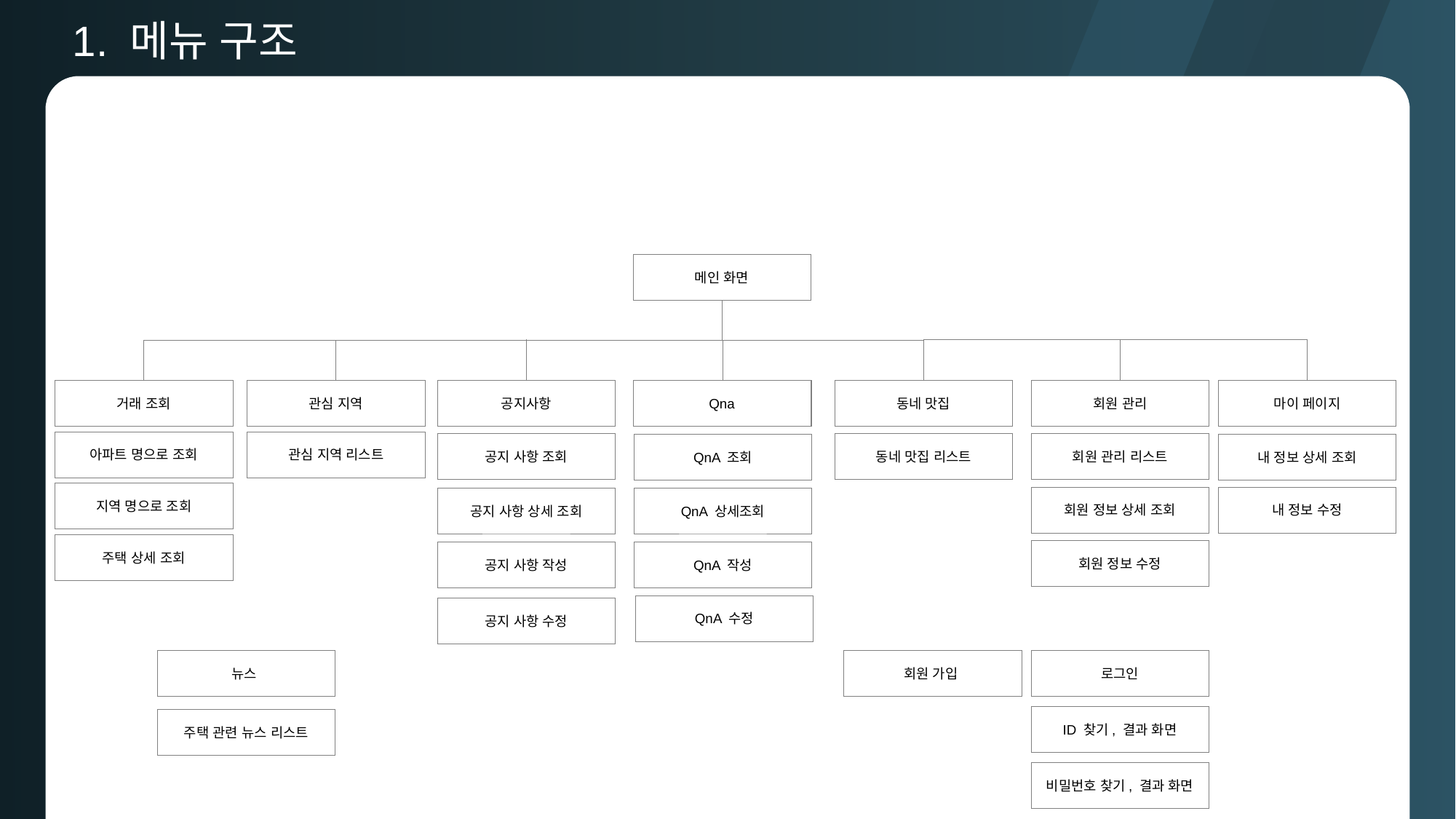

1. 메뉴 구조
메인 화면
회원 관리
마이 페이지
동네 맛집
거래 조회
관심 지역
공지사항
Qna
Qna
아파트 명으로 조회
관심 지역 리스트
공지 사항 조회
동네 맛집 리스트
회원 관리 리스트
QnA 조회
내 정보 상세 조회
지역 명으로 조회
내 정보 수정
회원 정보 상세 조회
QnA 상세조회
공지 사항 상세 조회
주택 상세 조회
회원 정보 수정
공지 사항 작성
QnA 작성
QnA 수정
공지 사항 수정
뉴스
회원 가입
로그인
ID 찾기, 결과 화면
주택 관련 뉴스 리스트
비밀번호 찾기, 결과 화면